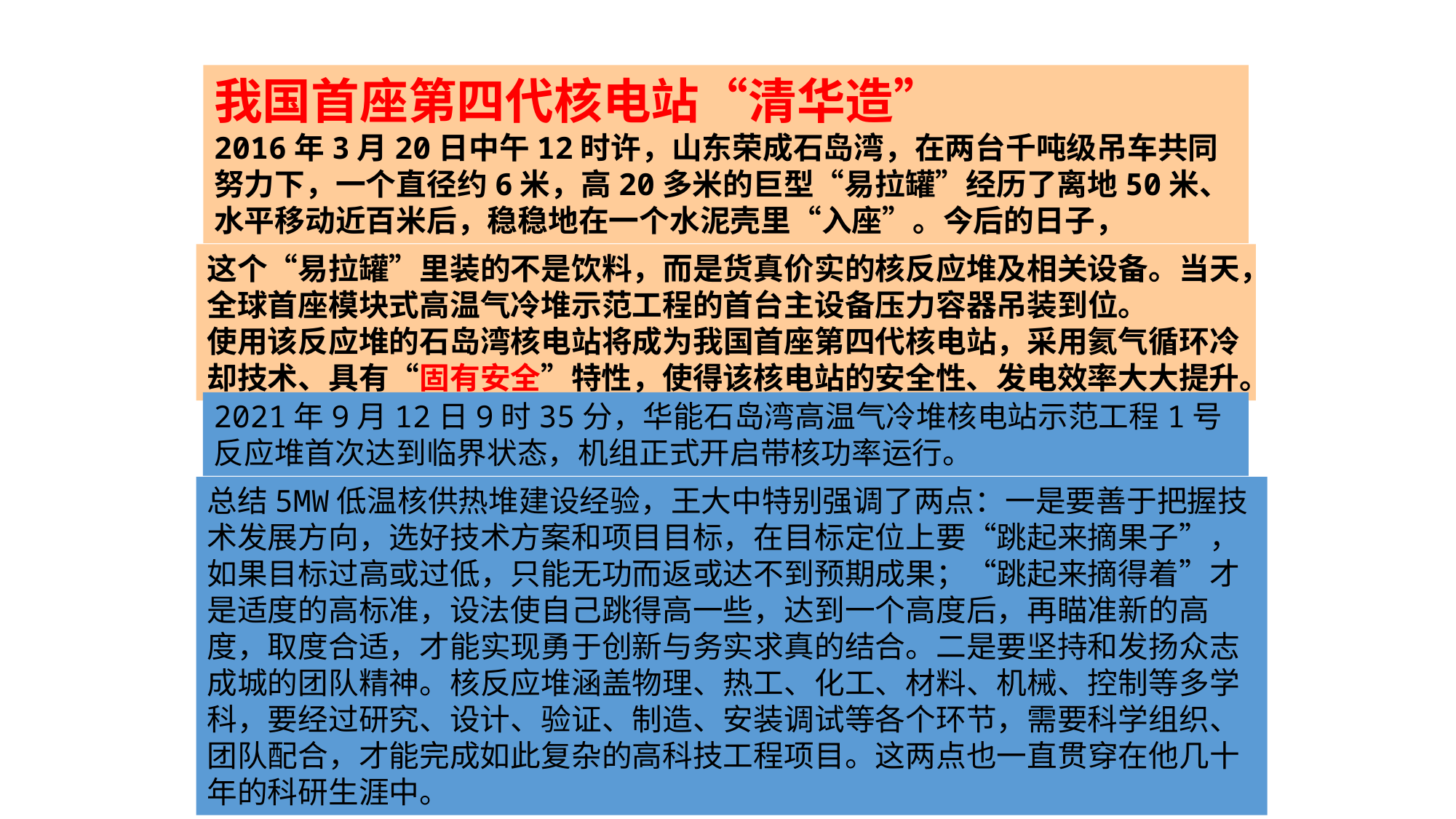

我国首座第四代核电站“清华造”
2016年3月20日中午12时许，山东荣成石岛湾，在两台千吨级吊车共同努力下，一个直径约6米，高20多米的巨型“易拉罐”经历了离地50米、水平移动近百米后，稳稳地在一个水泥壳里“入座”。今后的日子，
这个“易拉罐”里装的不是饮料，而是货真价实的核反应堆及相关设备。当天，全球首座模块式高温气冷堆示范工程的首台主设备压力容器吊装到位。
使用该反应堆的石岛湾核电站将成为我国首座第四代核电站，采用氦气循环冷却技术、具有“固有安全”特性，使得该核电站的安全性、发电效率大大提升。
2021年9月12日9时35分，华能石岛湾高温气冷堆核电站示范工程1号反应堆首次达到临界状态，机组正式开启带核功率运行。
总结5MW低温核供热堆建设经验，王大中特别强调了两点：一是要善于把握技术发展方向，选好技术方案和项目目标，在目标定位上要“跳起来摘果子”，如果目标过高或过低，只能无功而返或达不到预期成果；“跳起来摘得着”才是适度的高标准，设法使自己跳得高一些，达到一个高度后，再瞄准新的高度，取度合适，才能实现勇于创新与务实求真的结合。二是要坚持和发扬众志成城的团队精神。核反应堆涵盖物理、热工、化工、材料、机械、控制等多学科，要经过研究、设计、验证、制造、安装调试等各个环节，需要科学组织、团队配合，才能完成如此复杂的高科技工程项目。这两点也一直贯穿在他几十年的科研生涯中。